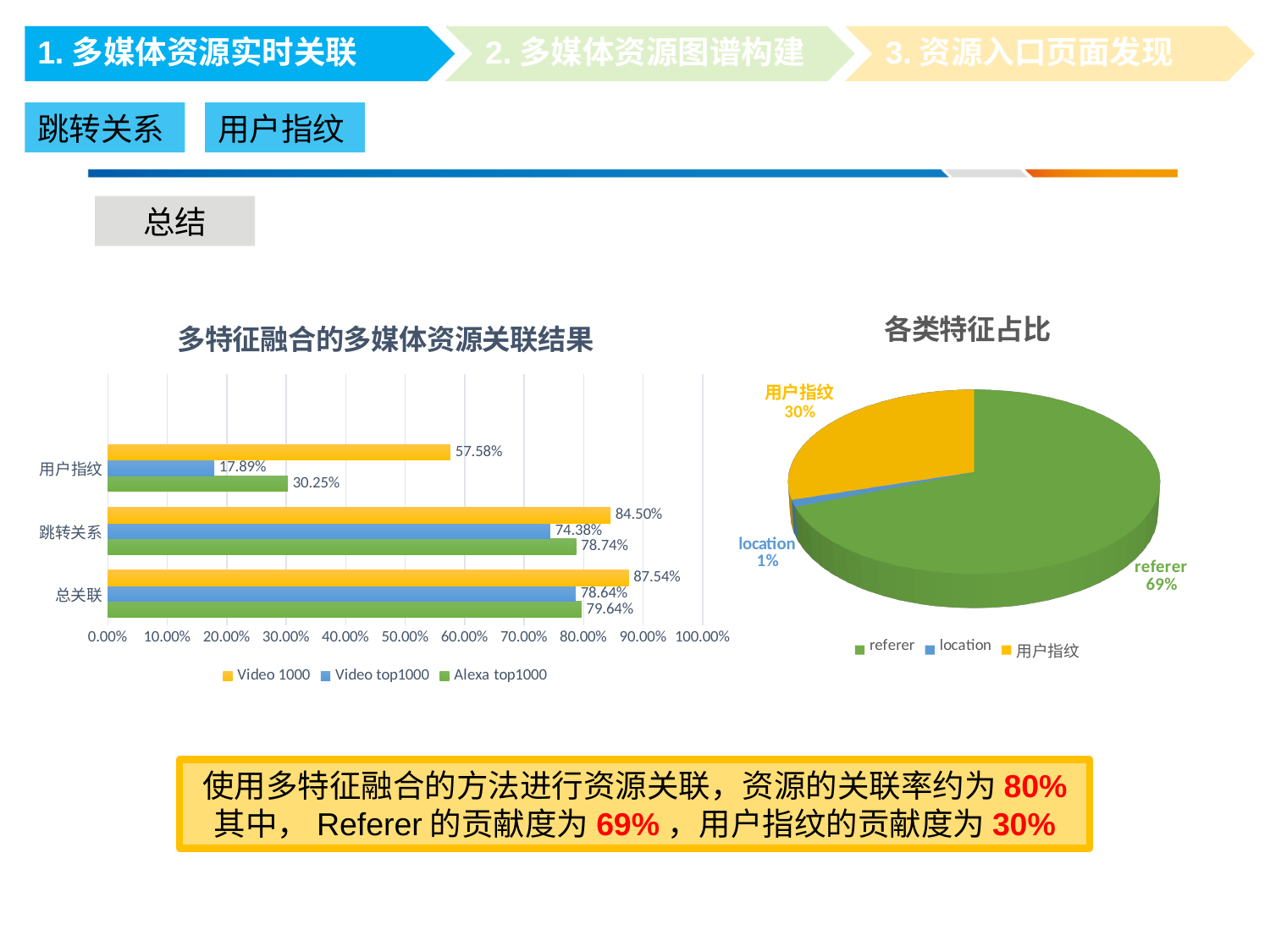

1.多媒体资源实时关联
2.多媒体资源图谱构建

3.资源入口页面发现

跳转关系
用户指纹
总结

[unsupported chart]

### Chart:  多特征融合的多媒体资源关联结果

| Category | Alexa top1000 | Video top1000 | Video 1000 |
|---|---|---|---|
| 总关联 | 0.7964 | 0.7864 | 0.8754 |
| 跳转关系 | 0.7874 | 0.7438 | 0.845 |
| 用户指纹 | 0.3025 | 0.1789 | 0.5758 |
使用多特征融合的方法进行资源关联，资源的关联率约为80%
其中，Referer的贡献度为69%，用户指纹的贡献度为30%